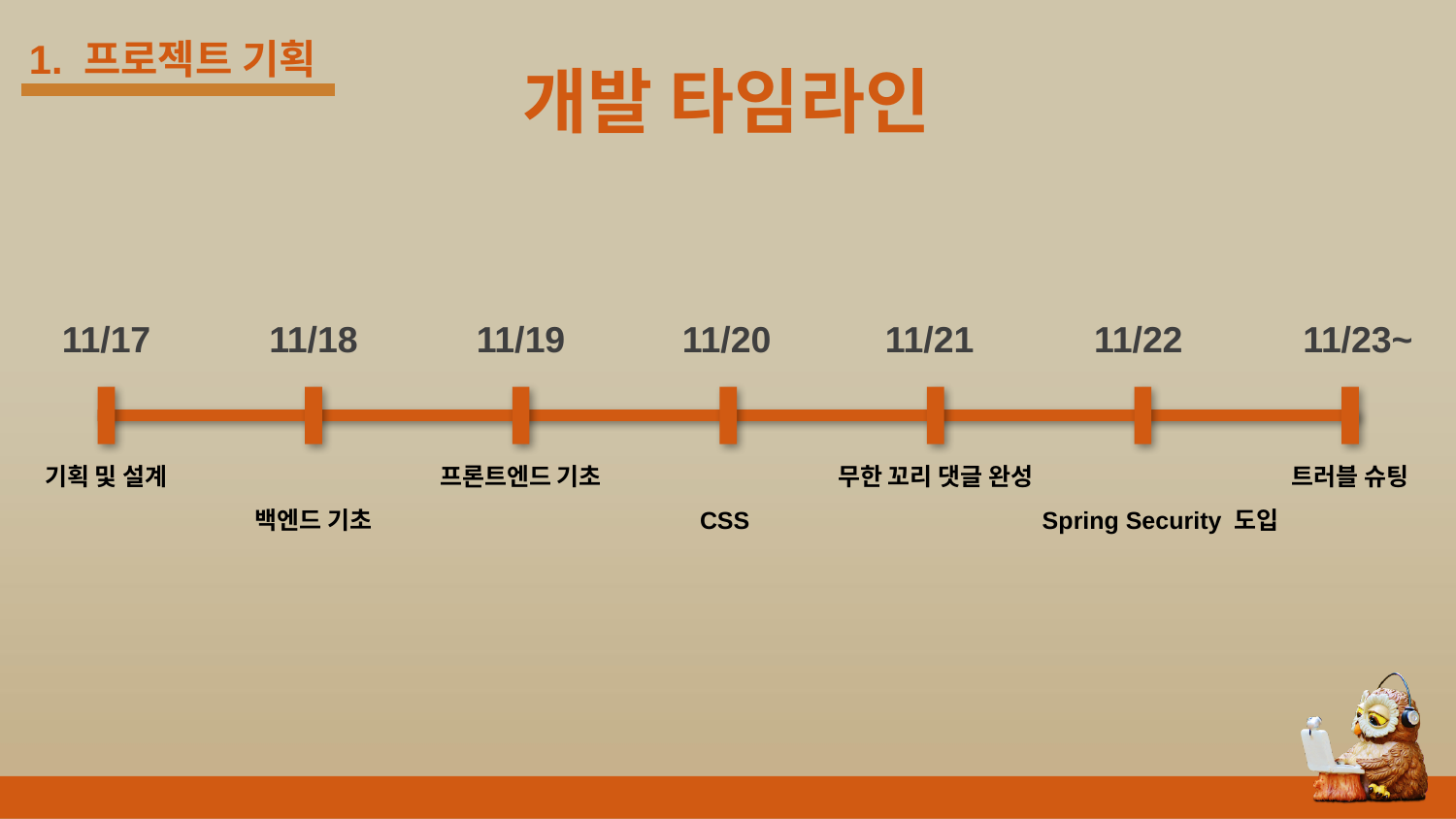

1. 프로젝트 기획
# 개발 타임라인
11/17
11/18
11/19
11/20
11/21
11/22
11/23~

기획 및 설계
프론트엔드 기초
무한 꼬리 댓글 완성
트러블 슈팅
백엔드 기초
CSS
Spring Security 도입